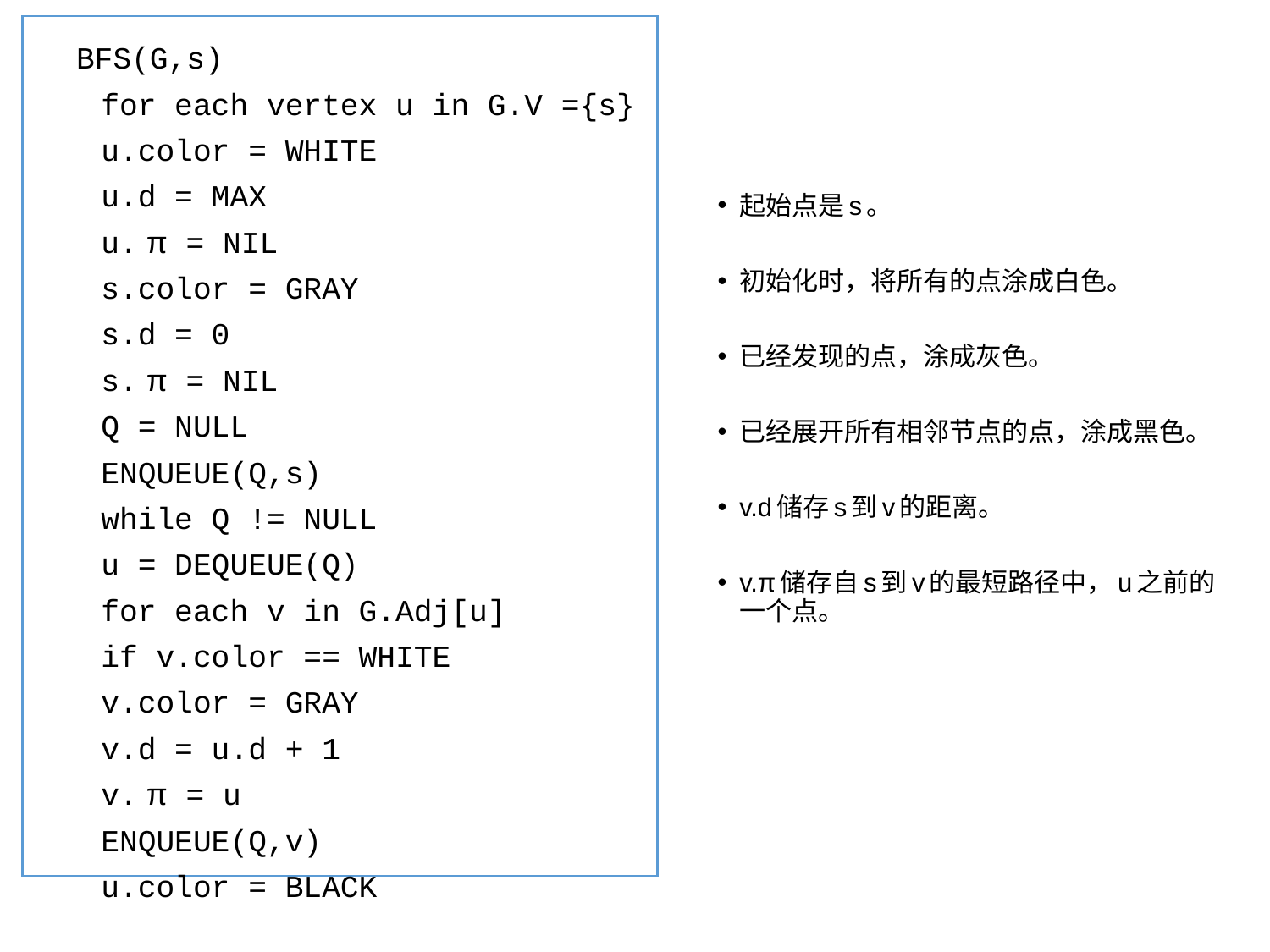

BFS(G,s)
	for each vertex u in G.V ={s}
		u.color = WHITE
		u.d = MAX
		u. π = NIL
	s.color = GRAY
	s.d = 0
	s. π = NIL
	Q = NULL
	ENQUEUE(Q,s)
	while Q != NULL
		u = DEQUEUE(Q)
		for each v in G.Adj[u]
			if v.color == WHITE
				v.color = GRAY
				v.d = u.d + 1
				v. π = u
				ENQUEUE(Q,v)
		u.color = BLACK
起始点是s。

初始化时，将所有的点涂成白色。

已经发现的点，涂成灰色。

已经展开所有相邻节点的点，涂成黑色。

v.d储存s到v的距离。

v.π储存自s到v的最短路径中，u之前的一个点。